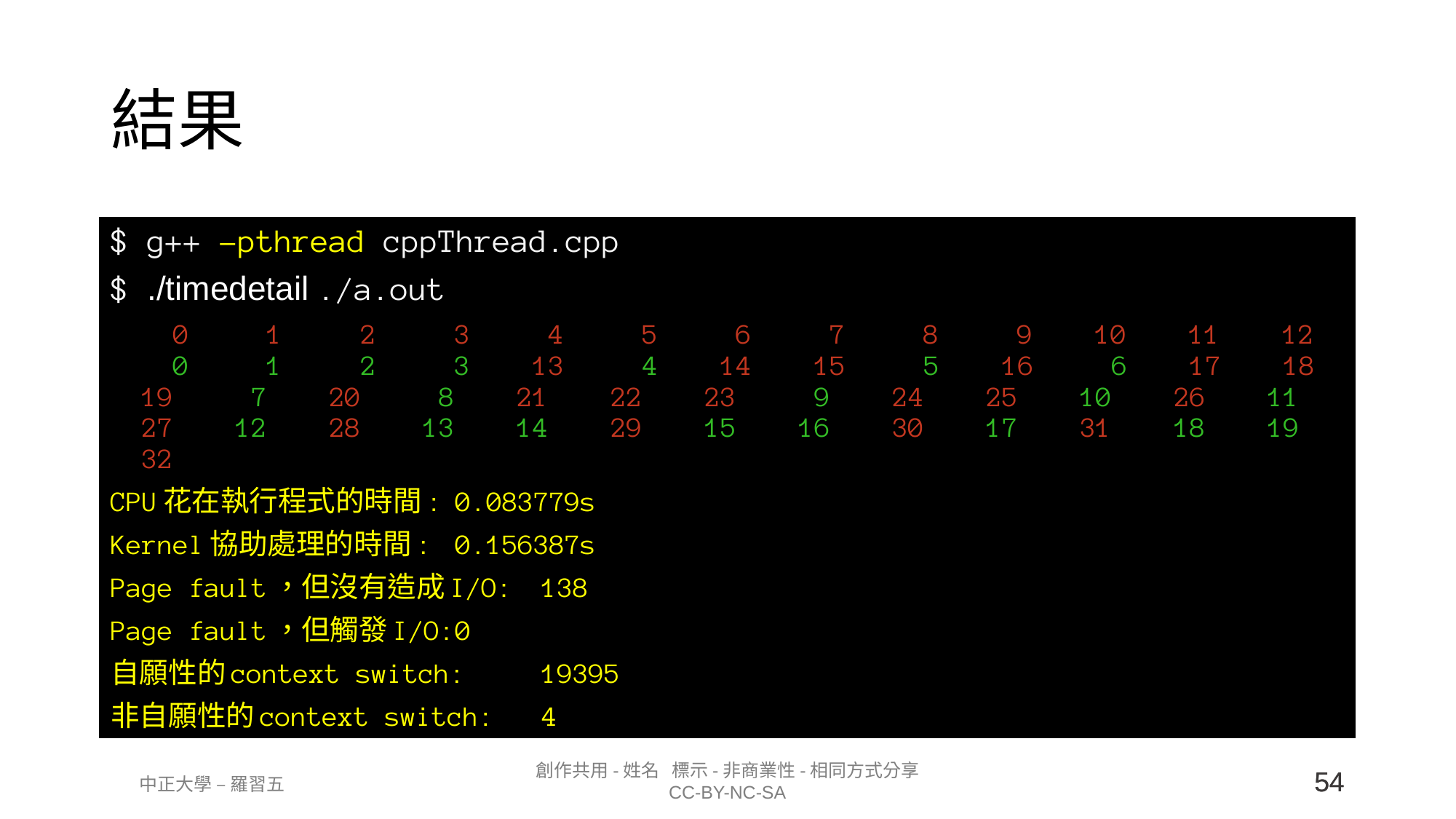

# 結果
$ g++ -pthread cppThread.cpp
$ ./timedetail ./a.out
    0     1     2     3     4     5     6     7     8     9    10    11    12     0     1     2     3    13     4    14    15     5    16     6    17    18    19     7    20     8    21    22    23     9    24    25    10    26    11    27    12    28    13    14    29    15    16    30    17    31    18    19    32
CPU花在執行程式的時間:	0.083779s
Kernel協助處理的時間:	0.156387s
Page fault，但沒有造成I/O:	138
Page fault，但觸發I/O:	0
自願性的context switch:	19395
非自願性的context switch:	4